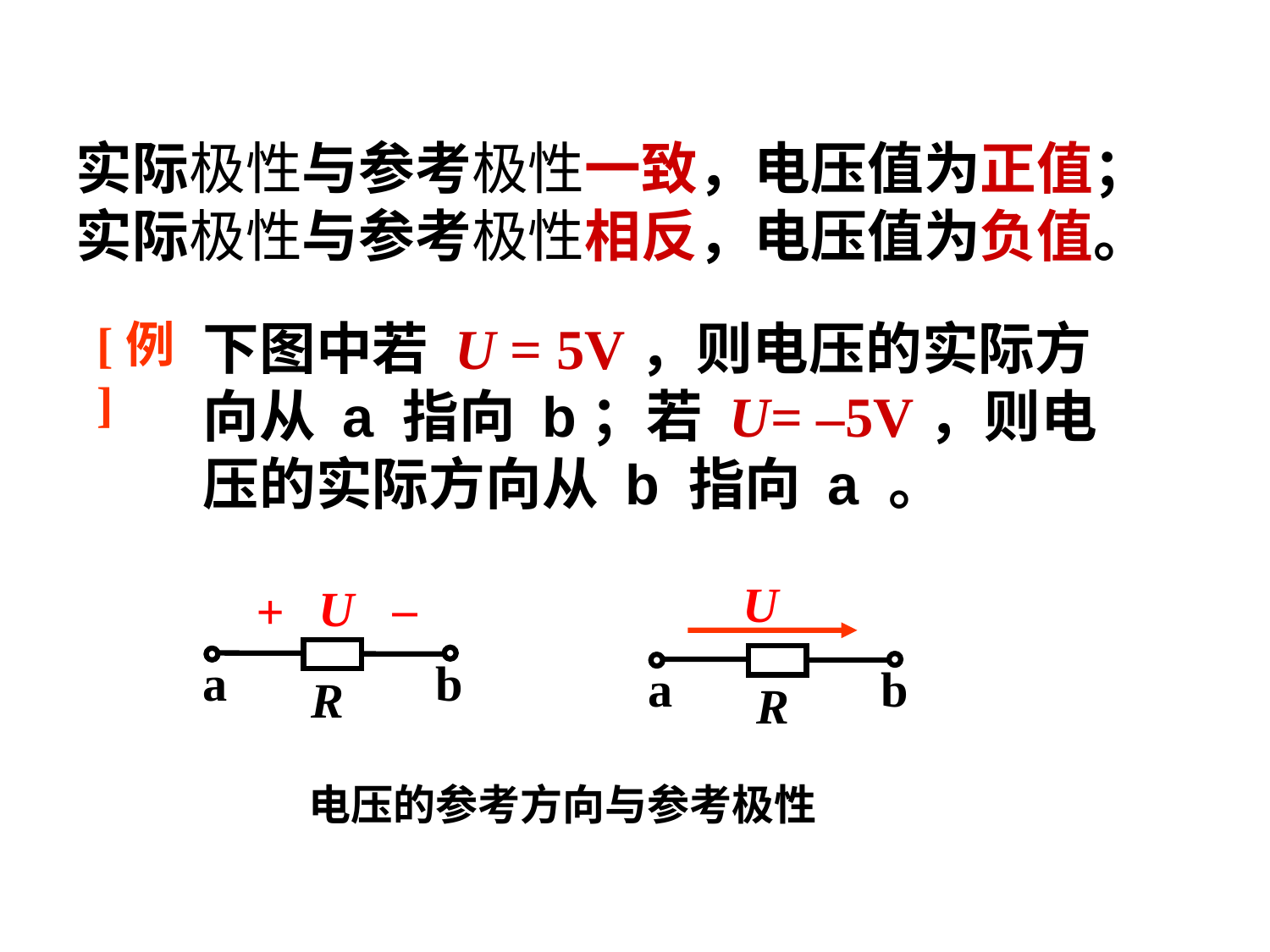

实际极性与参考极性一致，电压值为正值；
实际极性与参考极性相反，电压值为负值。
[例]
下图中若 U = 5V，则电压的实际方向从 a 指向 b；若 U= –5V，则电压的实际方向从 b 指向 a 。
U

a
b

R
U
–
+

a
b

R
电压的参考方向与参考极性